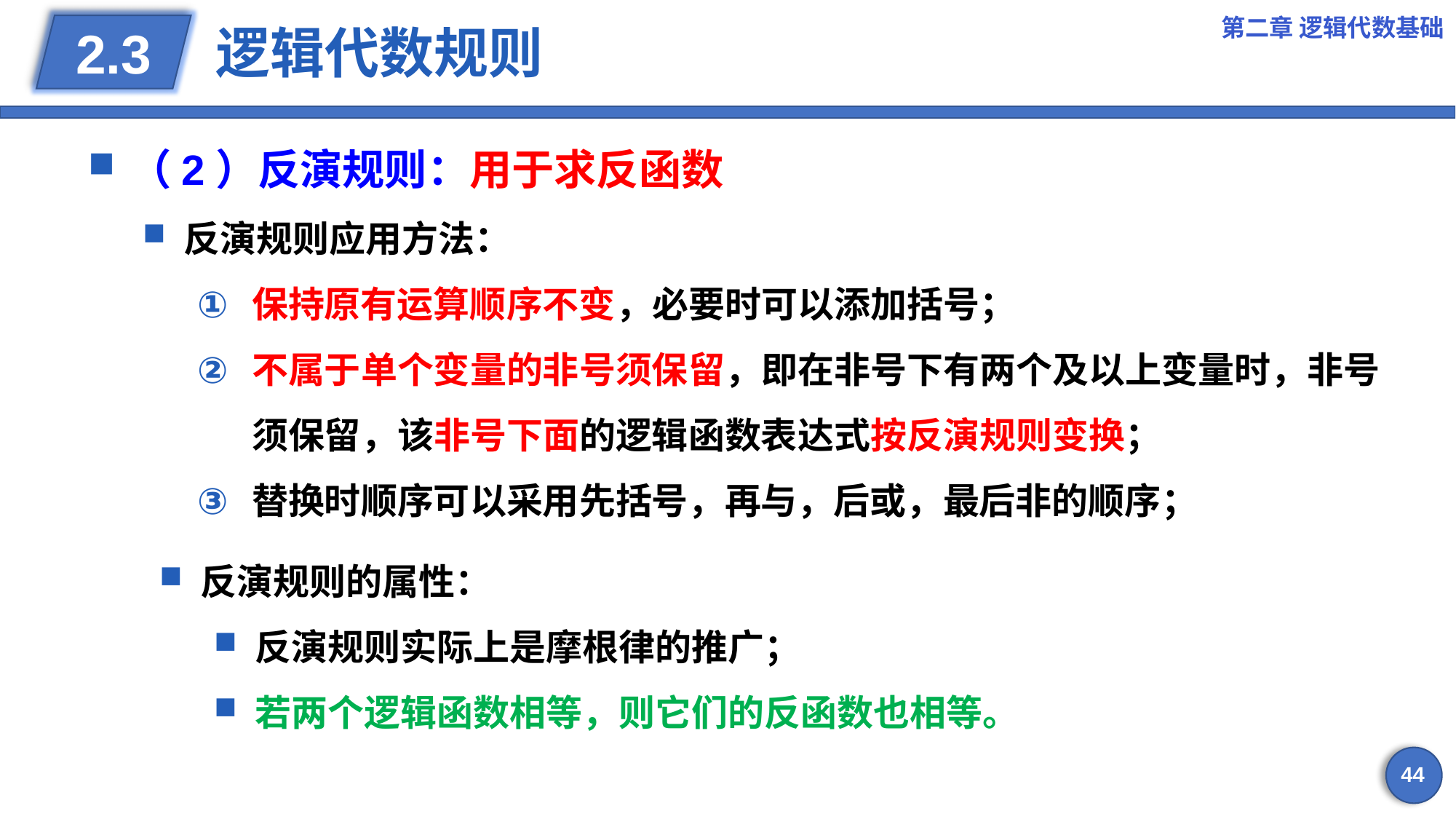

第二章 逻辑代数基础
# 逻辑代数规则
2.3
（2）反演规则：用于求反函数
反演规则应用方法：
保持原有运算顺序不变，必要时可以添加括号；
不属于单个变量的非号须保留，即在非号下有两个及以上变量时，非号须保留，该非号下面的逻辑函数表达式按反演规则变换；
替换时顺序可以采用先括号，再与，后或，最后非的顺序；
反演规则的属性：
反演规则实际上是摩根律的推广；
若两个逻辑函数相等，则它们的反函数也相等。
44